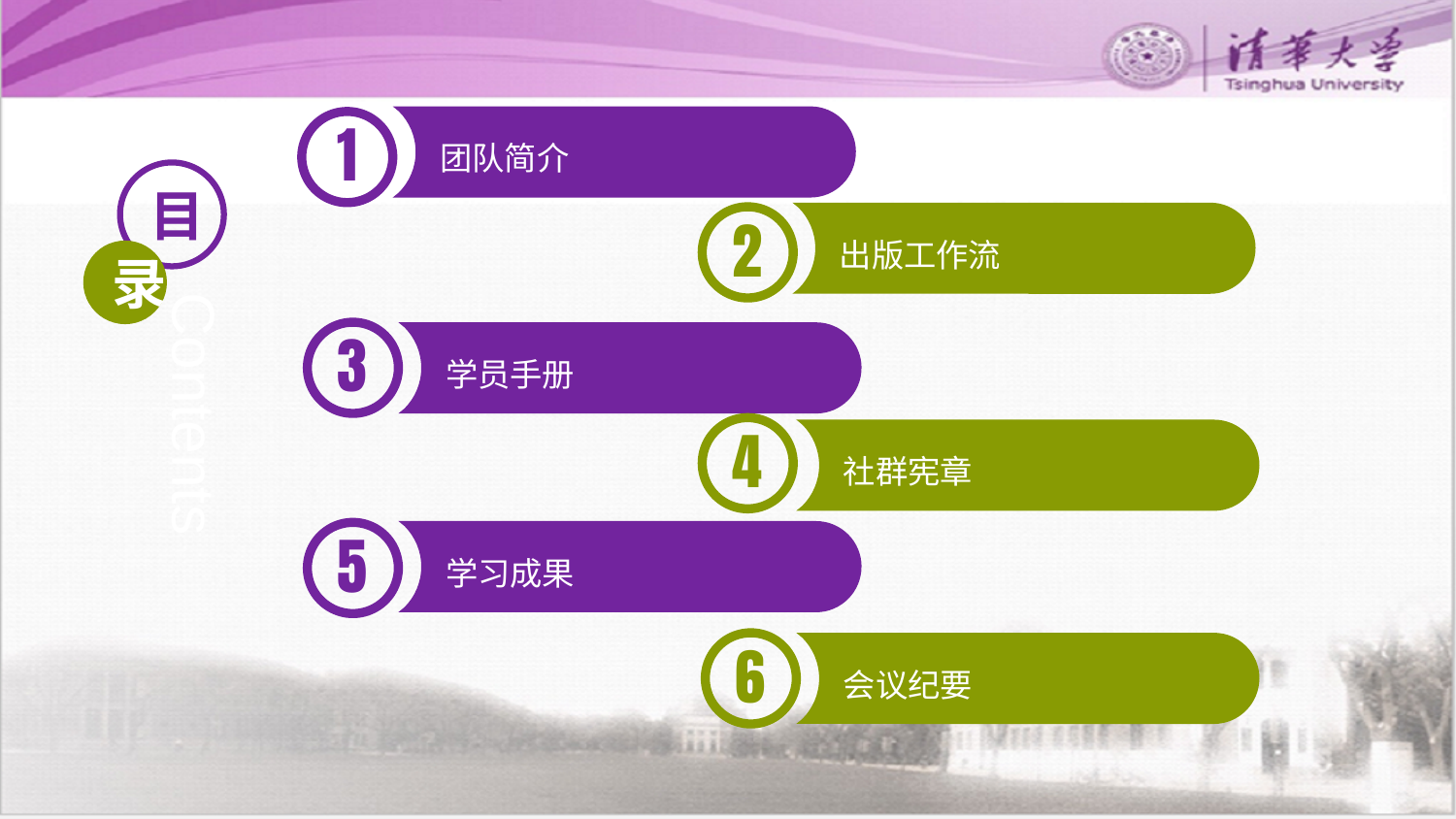

团队简介
1
目
出版工作流
2
录
Contents
3
学员手册
4
社群宪章
学习成果
5
6
会议纪要